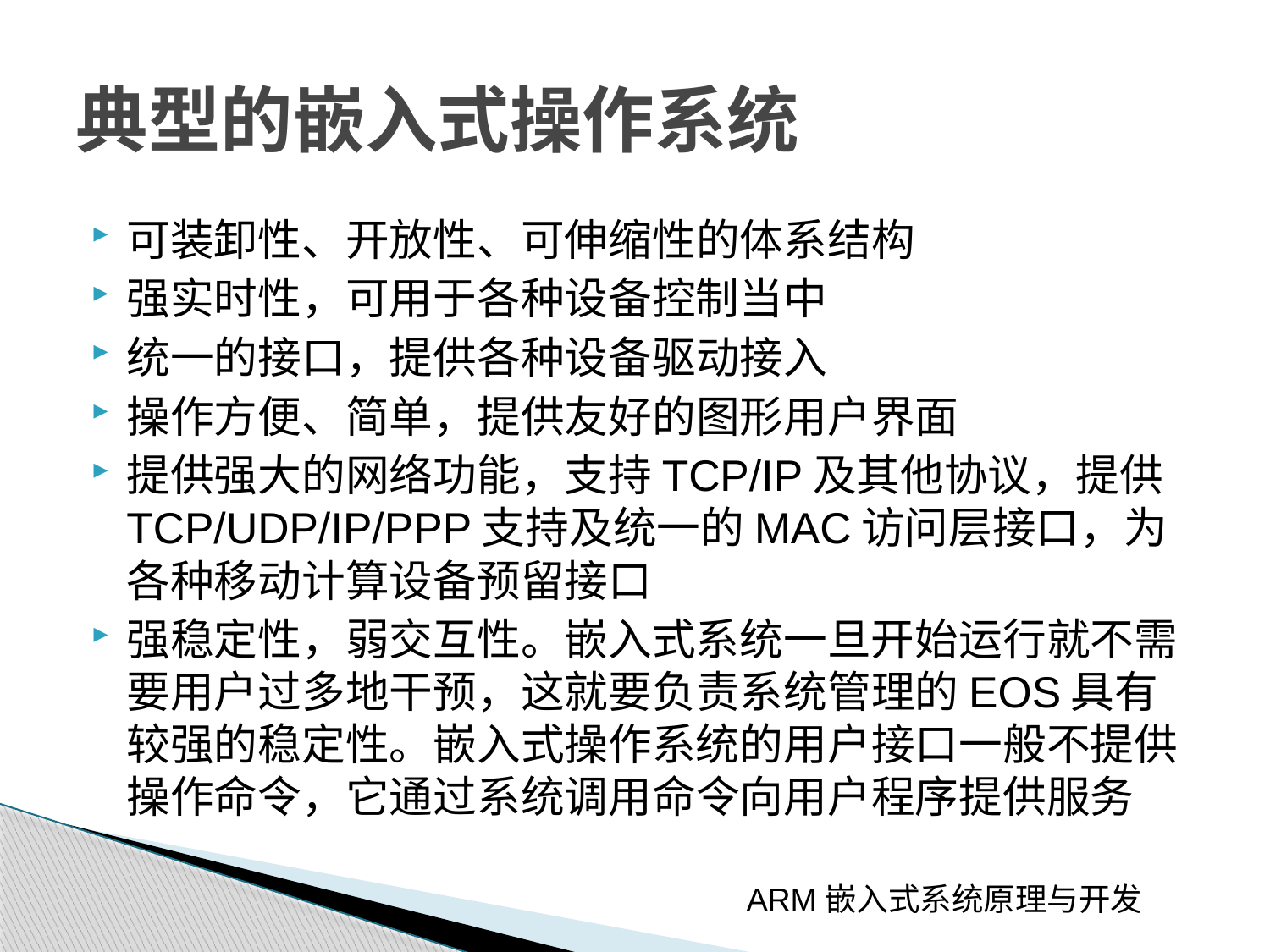

# 典型的嵌入式操作系统
可装卸性、开放性、可伸缩性的体系结构
强实时性，可用于各种设备控制当中
统一的接口，提供各种设备驱动接入
操作方便、简单，提供友好的图形用户界面
提供强大的网络功能，支持TCP/IP及其他协议，提供TCP/UDP/IP/PPP支持及统一的MAC访问层接口，为各种移动计算设备预留接口
强稳定性，弱交互性。嵌入式系统一旦开始运行就不需要用户过多地干预，这就要负责系统管理的EOS具有较强的稳定性。嵌入式操作系统的用户接口一般不提供操作命令，它通过系统调用命令向用户程序提供服务
ARM嵌入式系统原理与开发